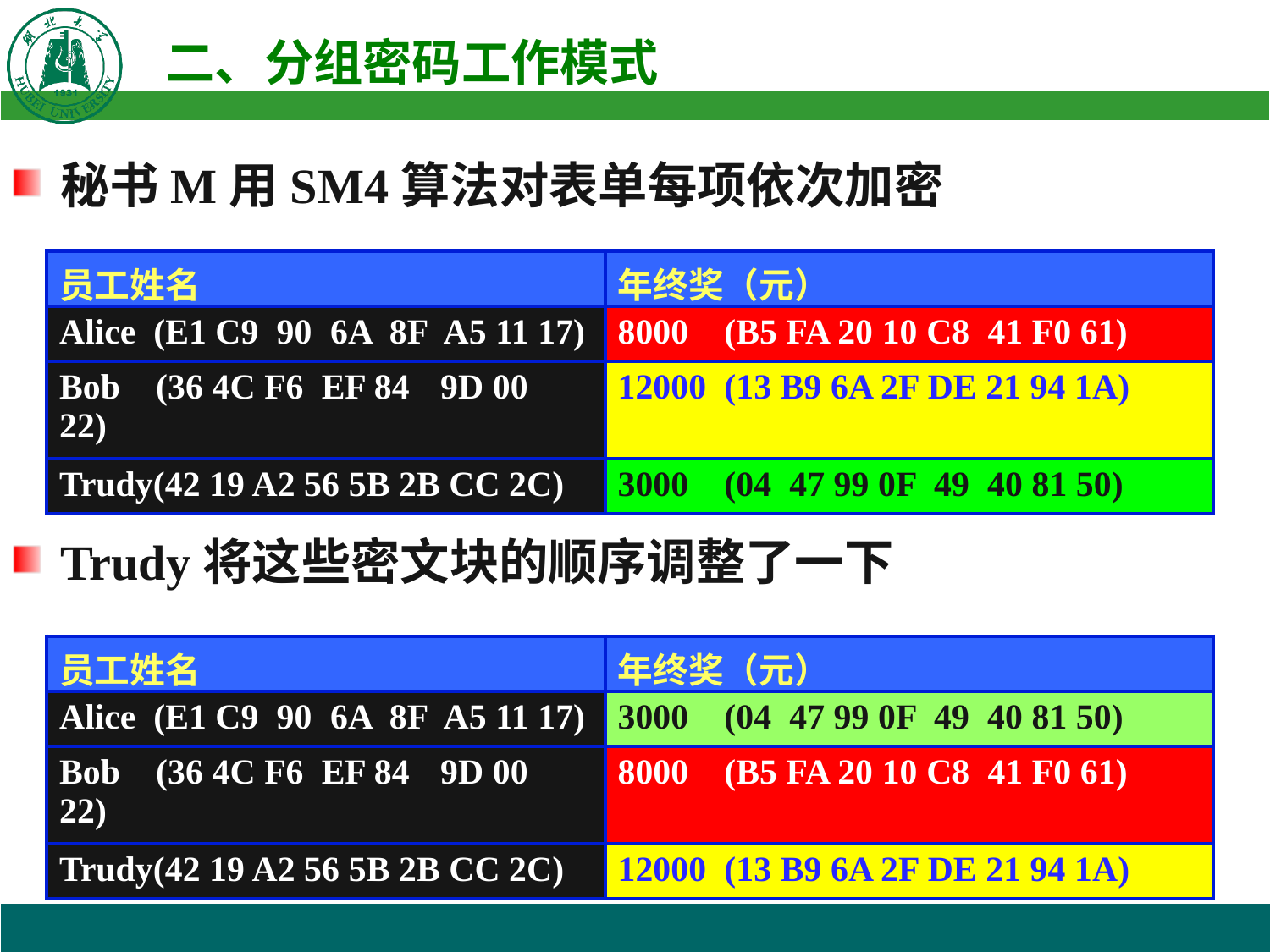

秘书M用SM4算法对表单每项依次加密

Trudy将这些密文块的顺序调整了一下
| 员工姓名 | 年终奖（元） |
| --- | --- |
| Alice (E1 C9 90 6A 8F A5 11 17) | 8000 (B5 FA 20 10 C8 41 F0 61) |
| Bob (36 4C F6 EF 84 9D 00 22) | 12000 (13 B9 6A 2F DE 21 94 1A) |
| Trudy(42 19 A2 56 5B 2B CC 2C) | 3000 (04 47 99 0F 49 40 81 50) |
| 员工姓名 | 年终奖（元） |
| --- | --- |
| Alice (E1 C9 90 6A 8F A5 11 17) | 3000 (04 47 99 0F 49 40 81 50) |
| Bob (36 4C F6 EF 84 9D 00 22) | 8000 (B5 FA 20 10 C8 41 F0 61) |
| Trudy(42 19 A2 56 5B 2B CC 2C) | 12000 (13 B9 6A 2F DE 21 94 1A) |